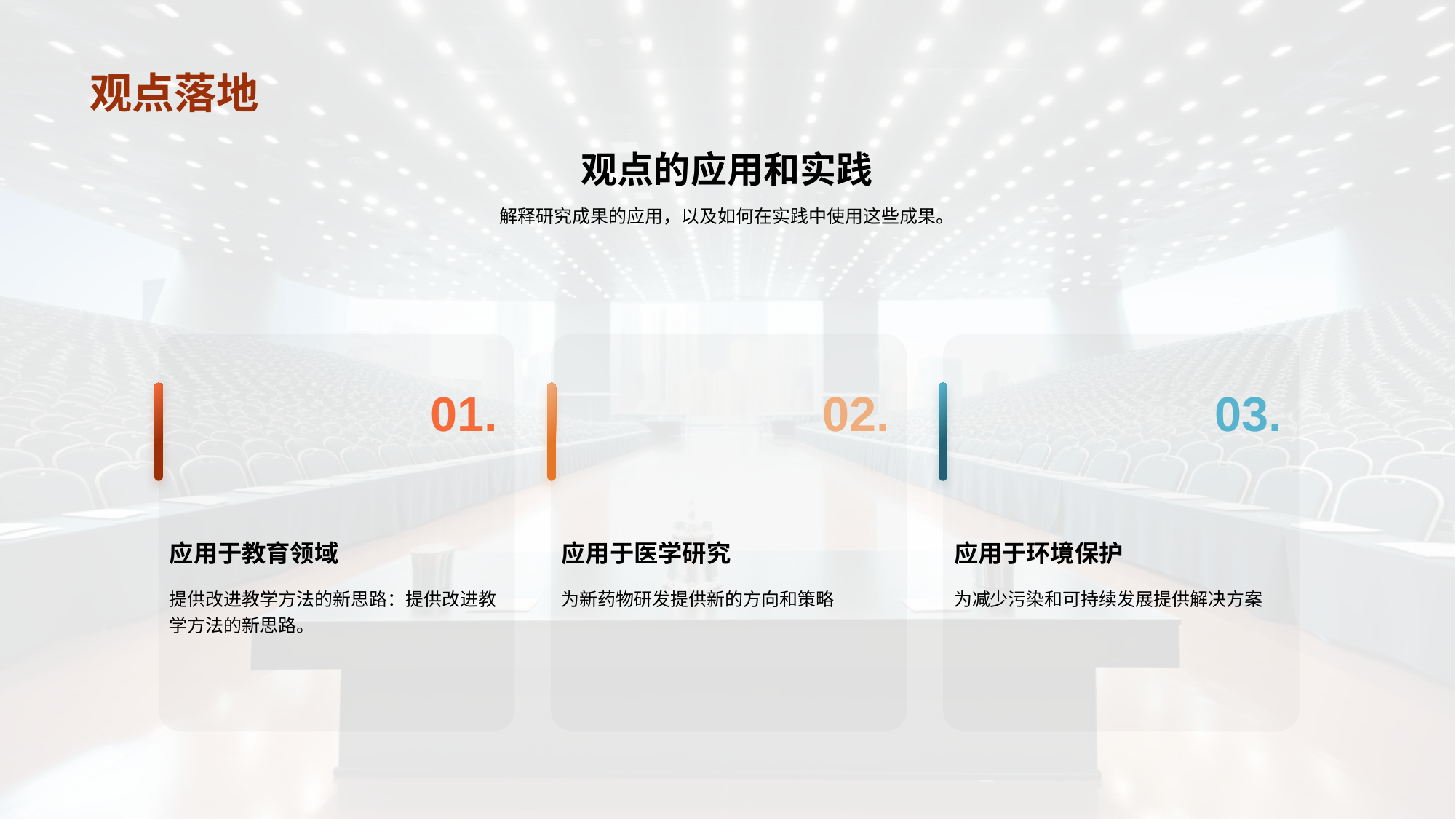

# 观点落地
观点的应用和实践
解释研究成果的应用，以及如何在实践中使用这些成果。

01.

应用于教育领域
提供改进教学方法的新思路：提供改进教学方法的新思路。

02.

应用于医学研究
为新药物研发提供新的方向和策略

03.

应用于环境保护
为减少污染和可持续发展提供解决方案